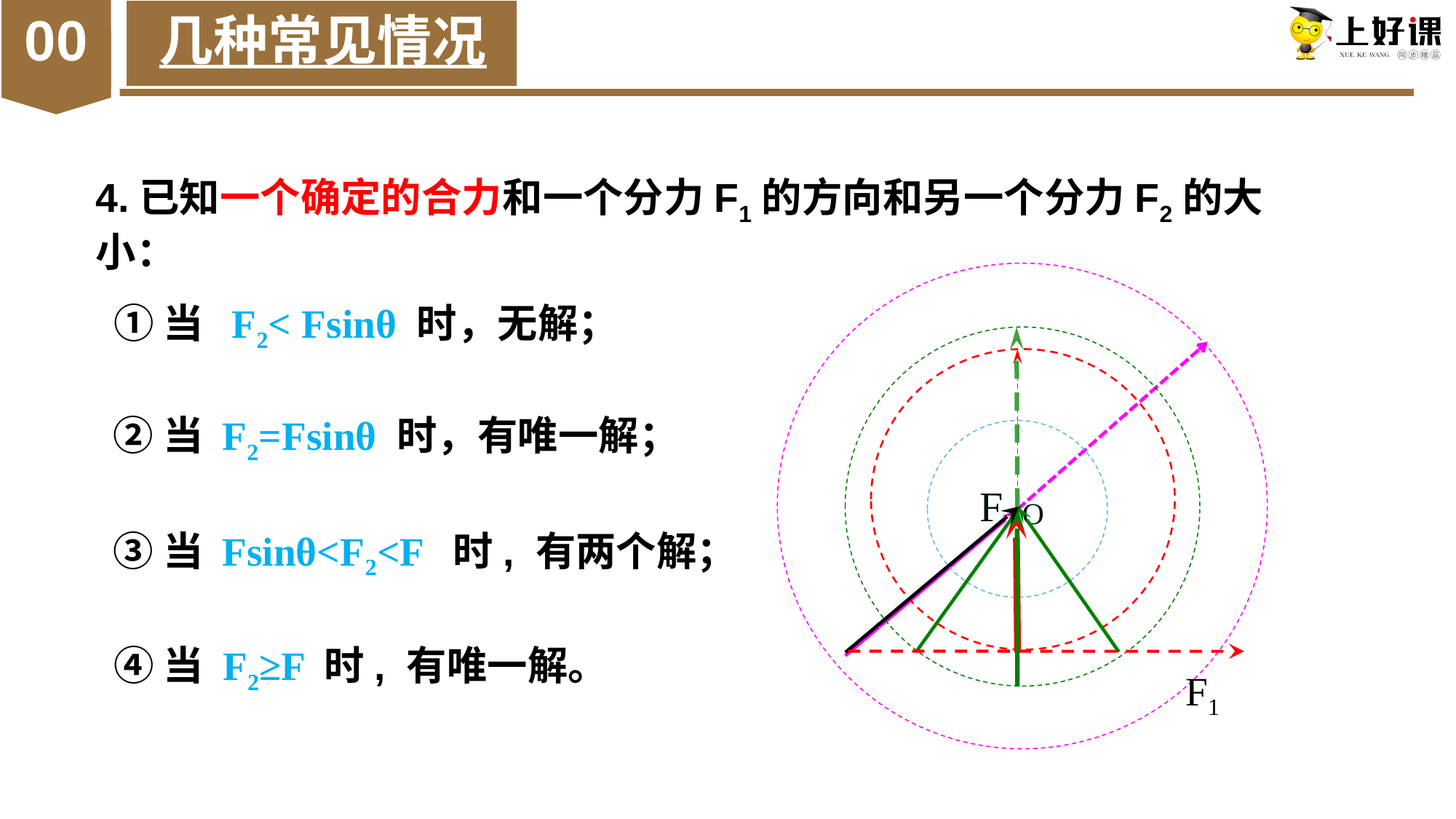

00
几种常见情况

4.已知一个确定的合力和一个分力F1的方向和另一个分力F2的大小：

①当  F2< Fsinθ 时，无解；

②当 F2=Fsinθ 时，有唯一解；

F

F1
θ
O

③当 Fsinθ<F2<F  时, 有两个解；
④当 F2≥F 时, 有唯一解。